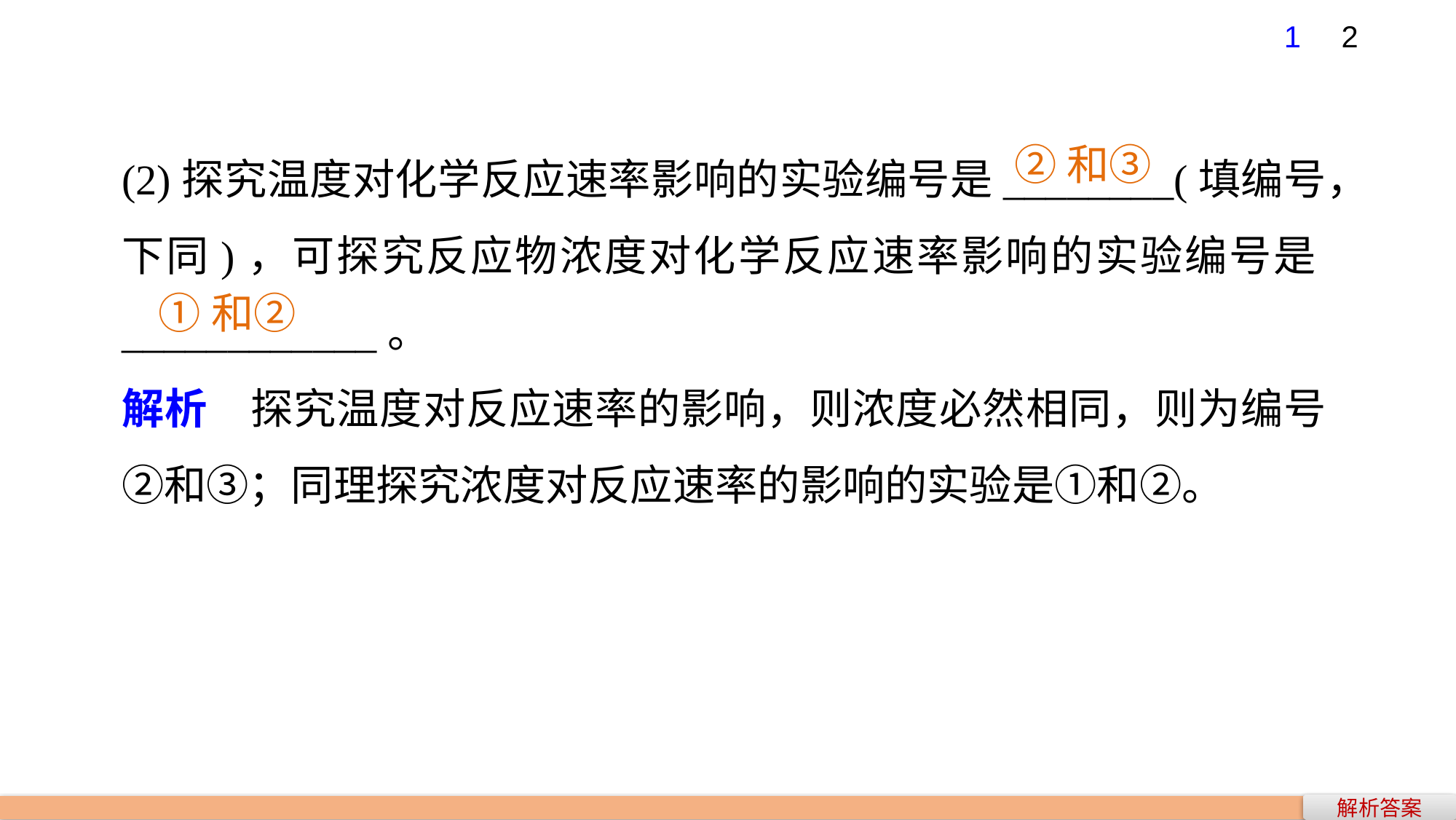

1
2
(2)探究温度对化学反应速率影响的实验编号是________(填编号，下同)，可探究反应物浓度对化学反应速率影响的实验编号是____________。
解析　探究温度对反应速率的影响，则浓度必然相同，则为编号②和③；同理探究浓度对反应速率的影响的实验是①和②。
②和③
①和②
解析答案